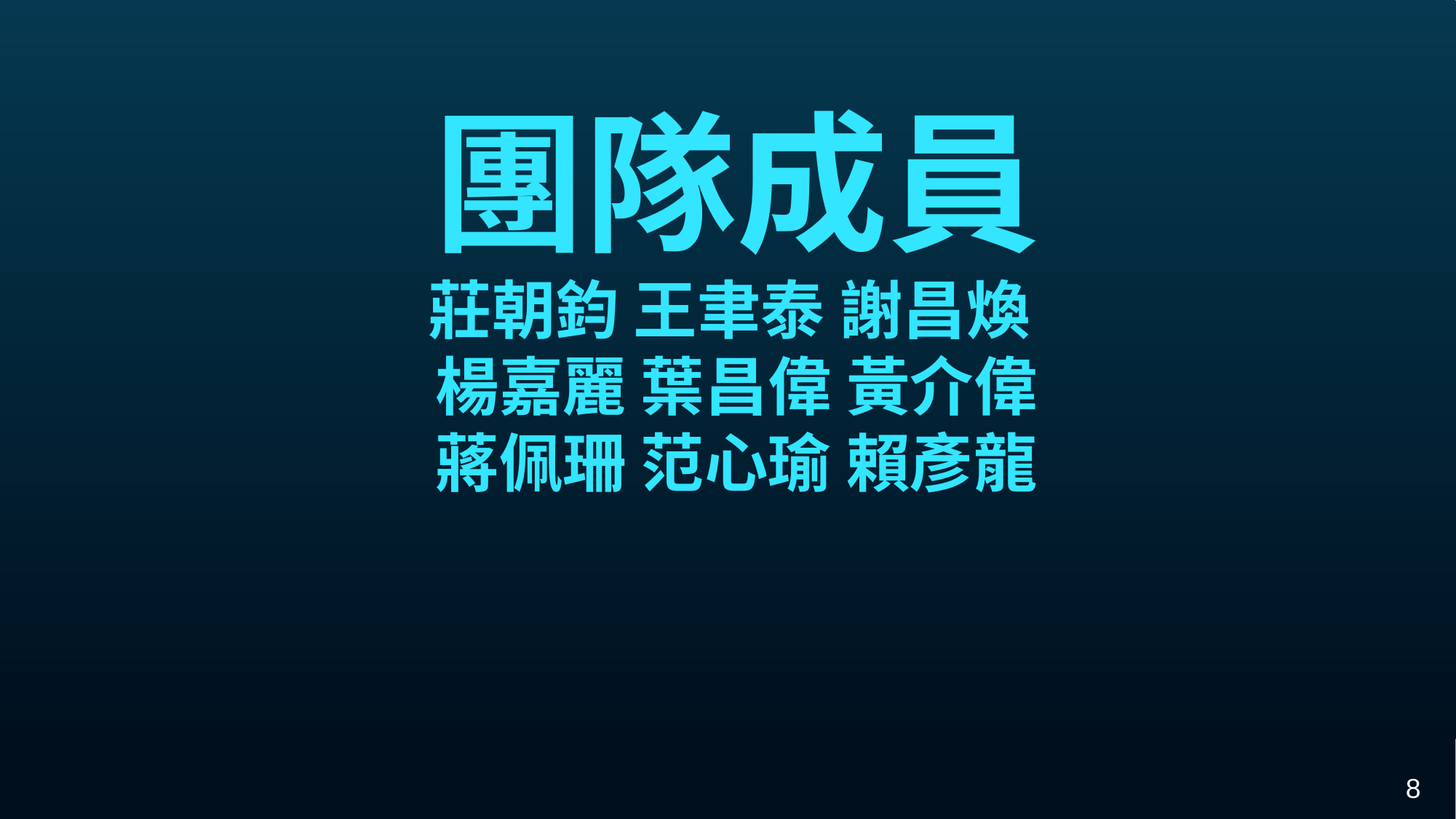

團隊成員
莊朝鈞 王聿泰 謝昌煥
楊嘉麗 葉昌偉 黃介偉
蔣佩珊 范心瑜 賴彥龍
8